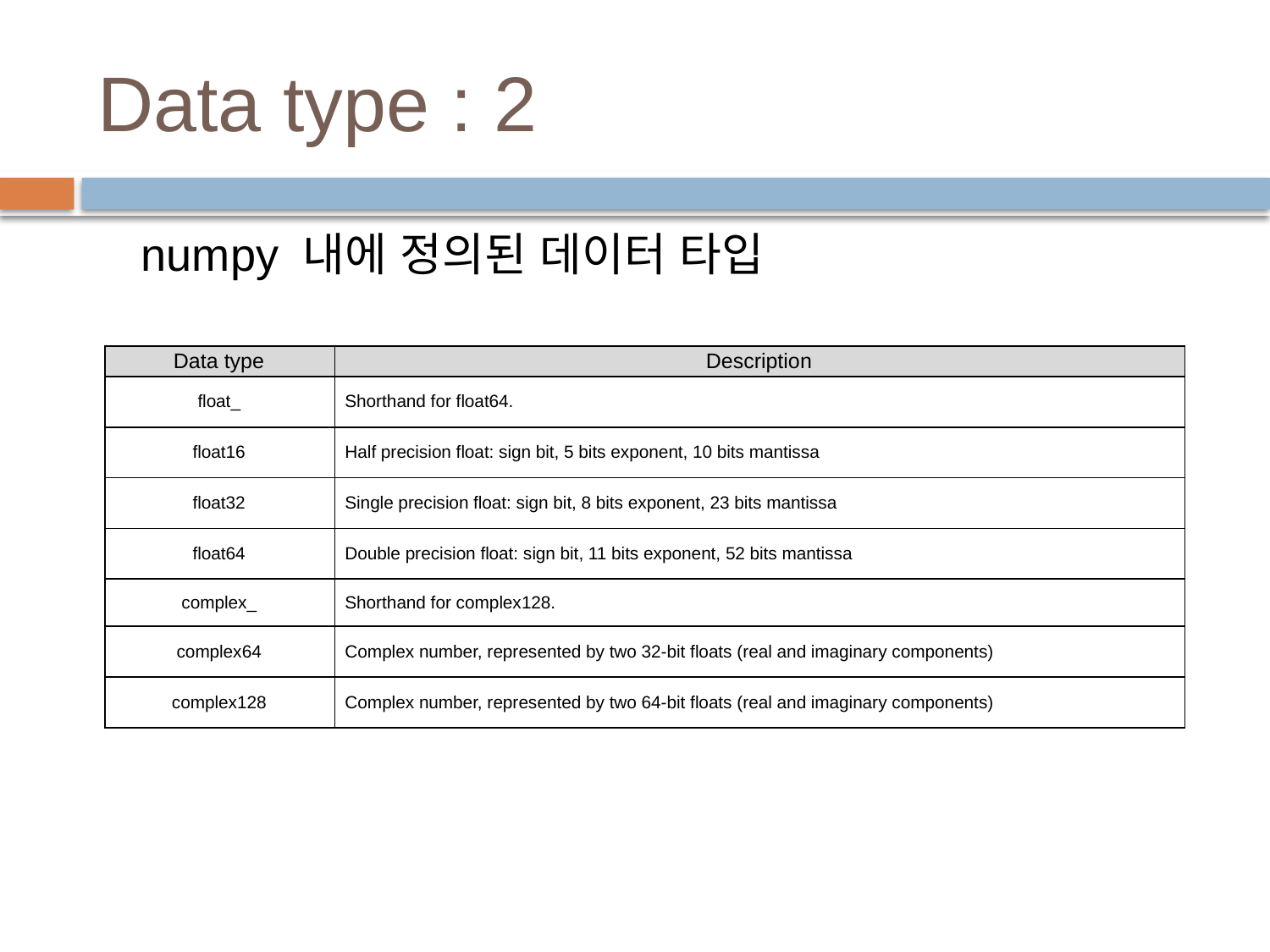

# Data type : 2
numpy 내에 정의된 데이터 타입

| Data type | Description |
| --- | --- |
| float\_ | Shorthand for float64. |
| float16 | Half precision float: sign bit, 5 bits exponent, 10 bits mantissa |
| float32 | Single precision float: sign bit, 8 bits exponent, 23 bits mantissa |
| float64 | Double precision float: sign bit, 11 bits exponent, 52 bits mantissa |
| complex\_ | Shorthand for complex128. |
| complex64 | Complex number, represented by two 32-bit floats (real and imaginary components) |
| complex128 | Complex number, represented by two 64-bit floats (real and imaginary components) |